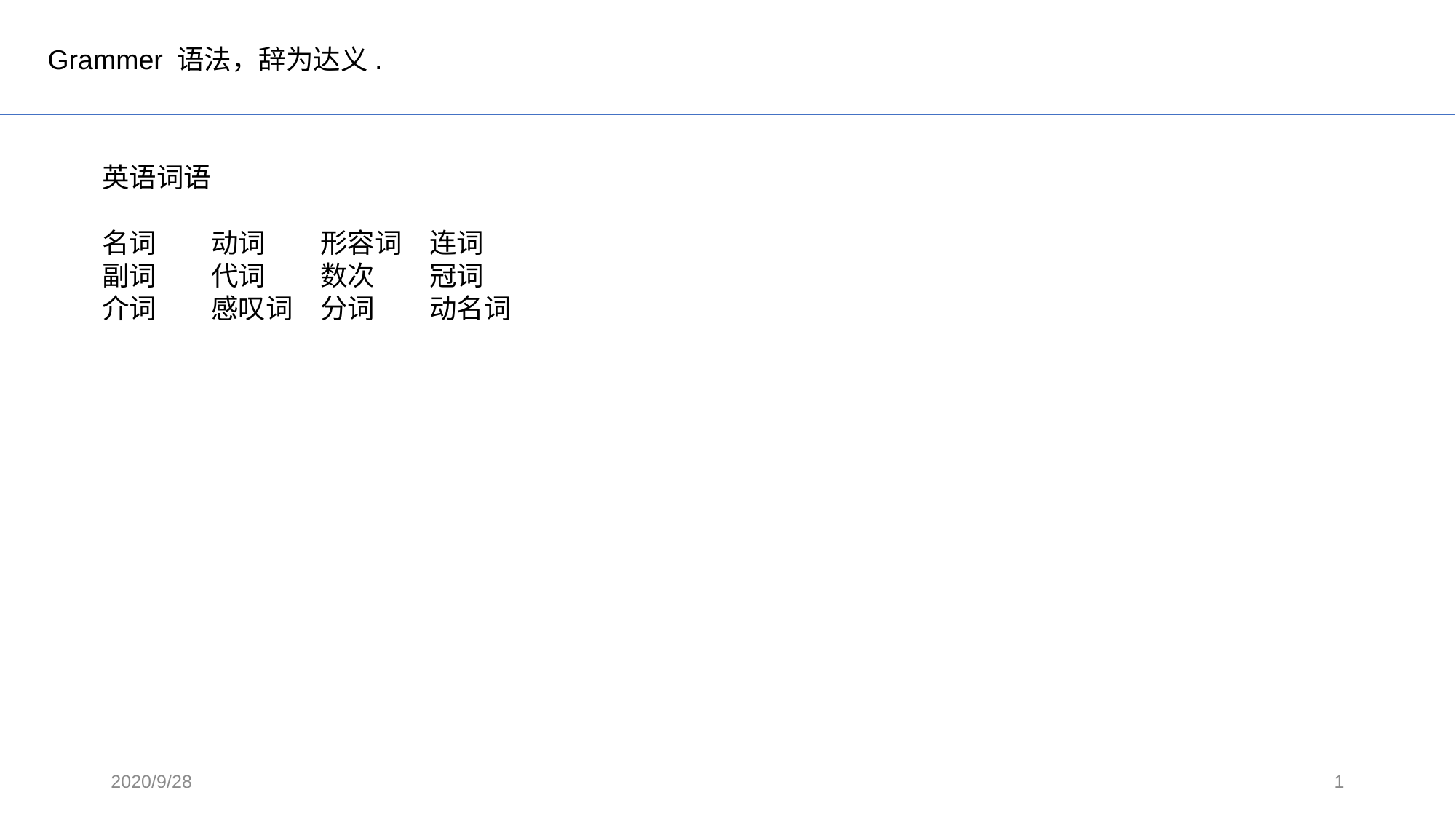

Grammer 语法，辞为达义.
英语词语

名词	动词	形容词	连词
副词	代词	数次	冠词
介词	感叹词	分词	动名词

2020/9/28
1